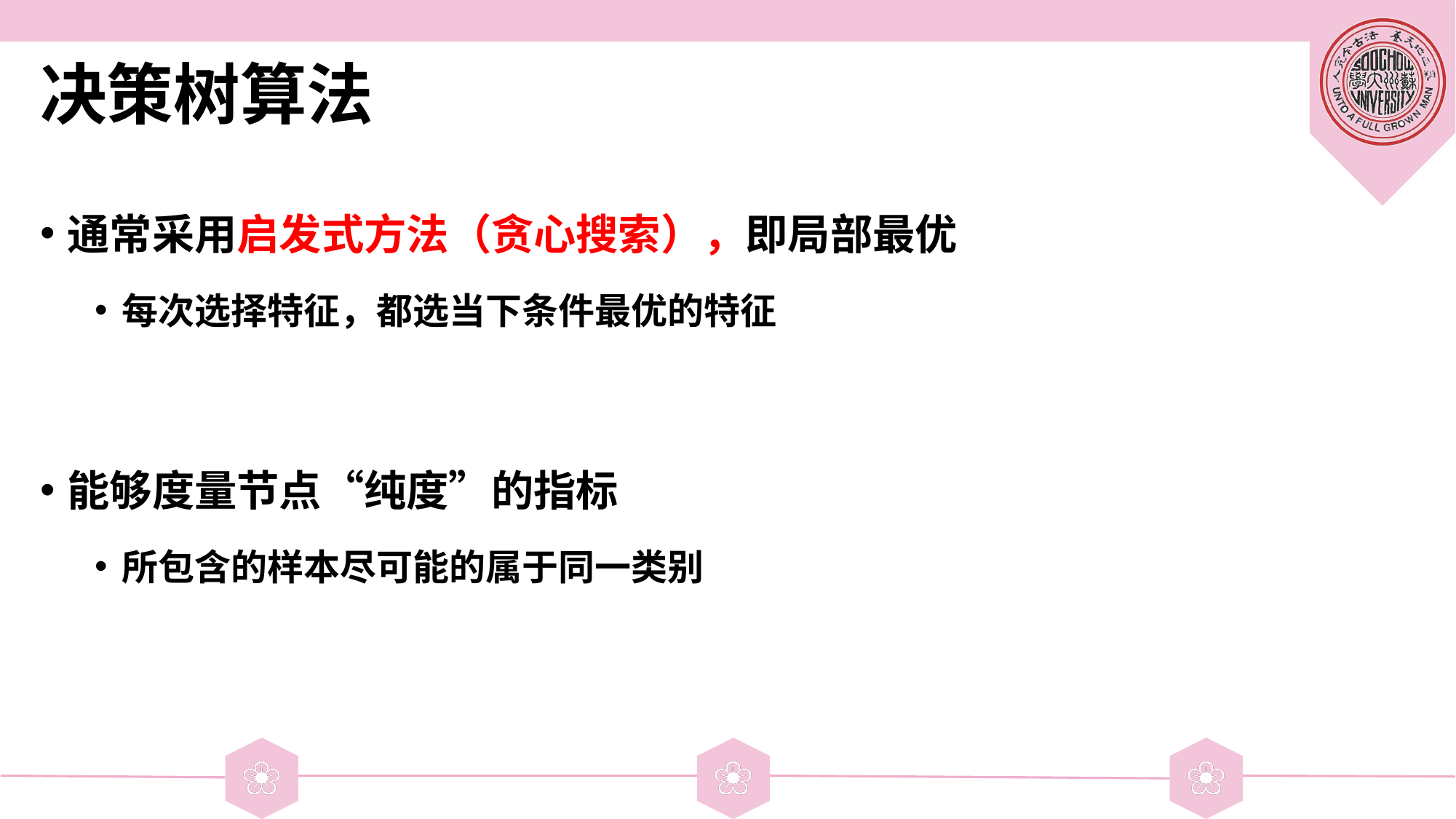

# 决策树算法
通常采用启发式方法（贪心搜索），即局部最优
每次选择特征，都选当下条件最优的特征

能够度量节点“纯度”的指标
所包含的样本尽可能的属于同一类别